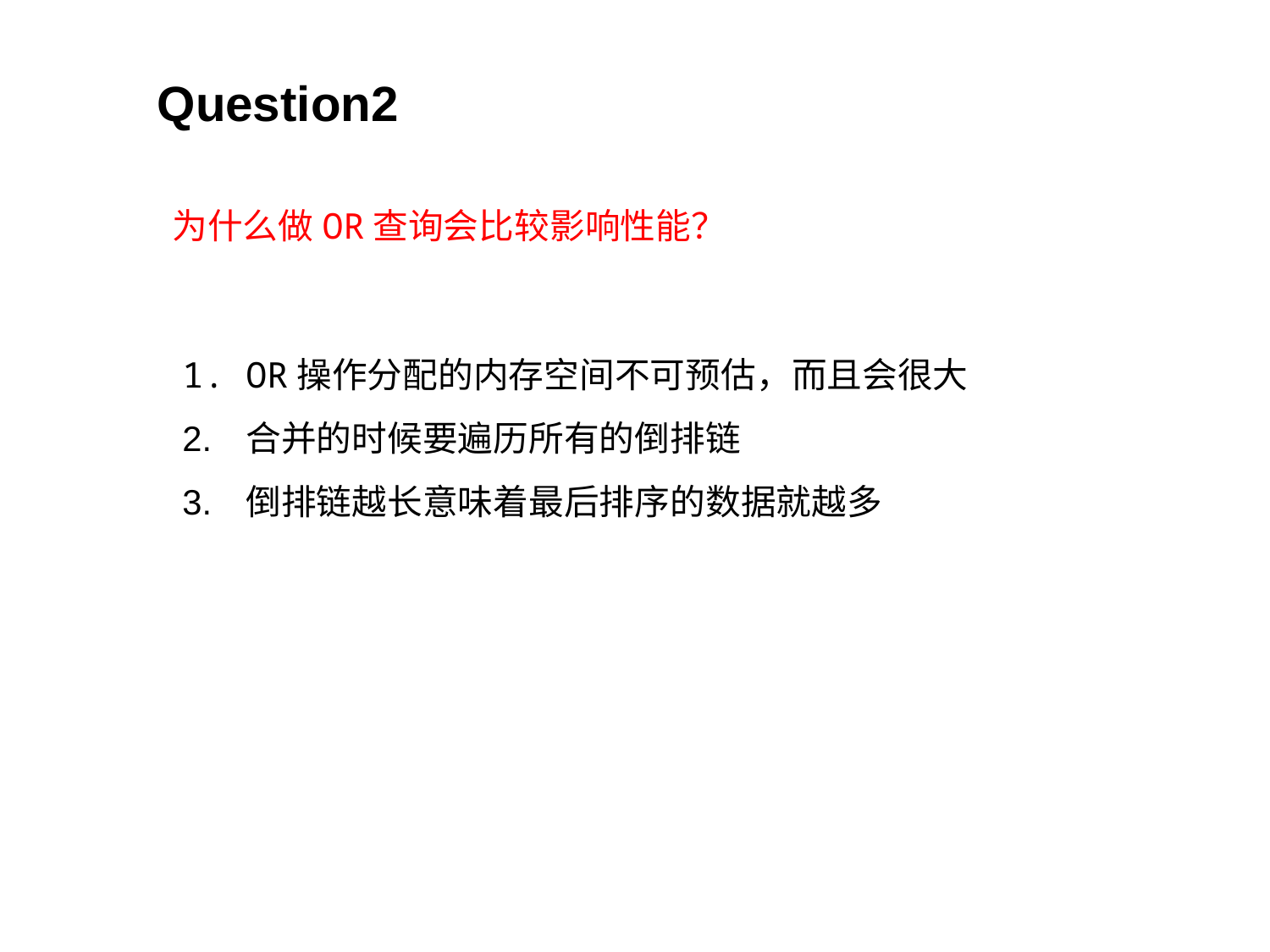

Question2
为什么做OR查询会比较影响性能？
OR操作分配的内存空间不可预估，而且会很大
合并的时候要遍历所有的倒排链
倒排链越长意味着最后排序的数据就越多